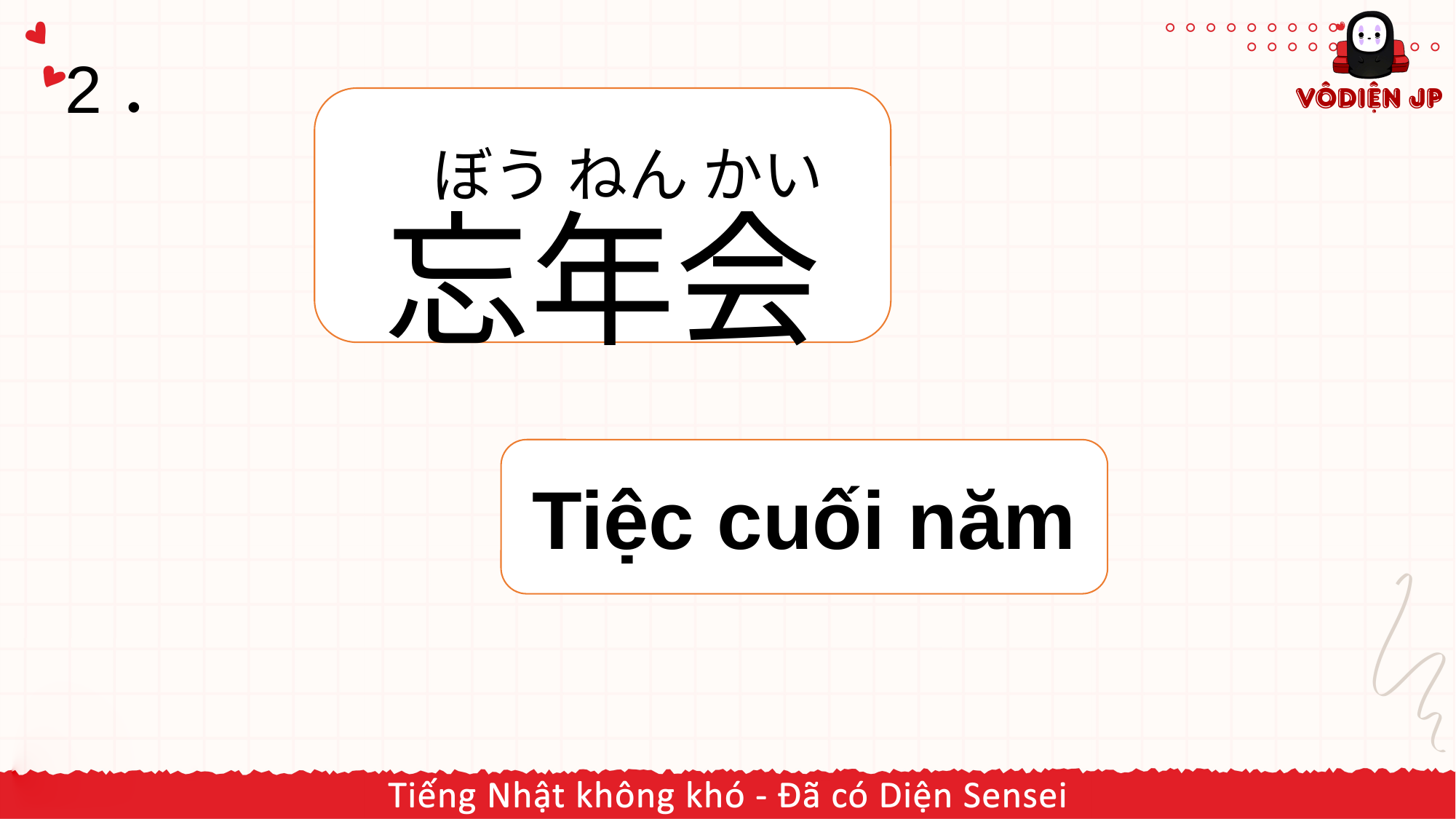

# 2．

忘年会
ぼう ねん かい
Tiệc cuối năm